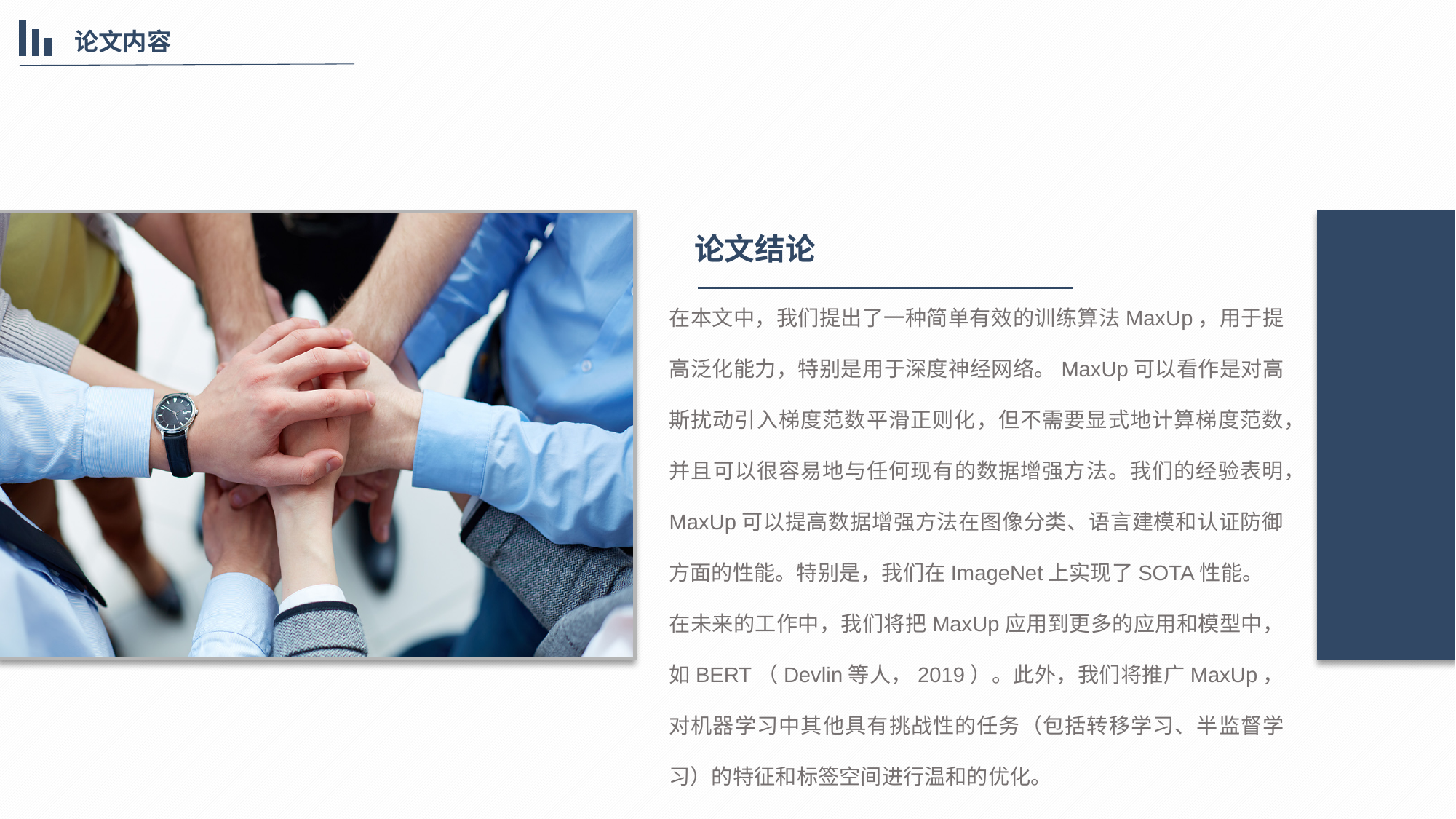

论文内容

论文结论
在本文中，我们提出了一种简单有效的训练算法MaxUp，用于提高泛化能力，特别是用于深度神经网络。MaxUp可以看作是对高斯扰动引入梯度范数平滑正则化，但不需要显式地计算梯度范数，并且可以很容易地与任何现有的数据增强方法。我们的经验表明，MaxUp可以提高数据增强方法在图像分类、语言建模和认证防御方面的性能。特别是，我们在ImageNet上实现了SOTA性能。
在未来的工作中，我们将把MaxUp应用到更多的应用和模型中，如BERT（Devlin等人，2019）。此外，我们将推广MaxUp，对机器学习中其他具有挑战性的任务（包括转移学习、半监督学习）的特征和标签空间进行温和的优化。